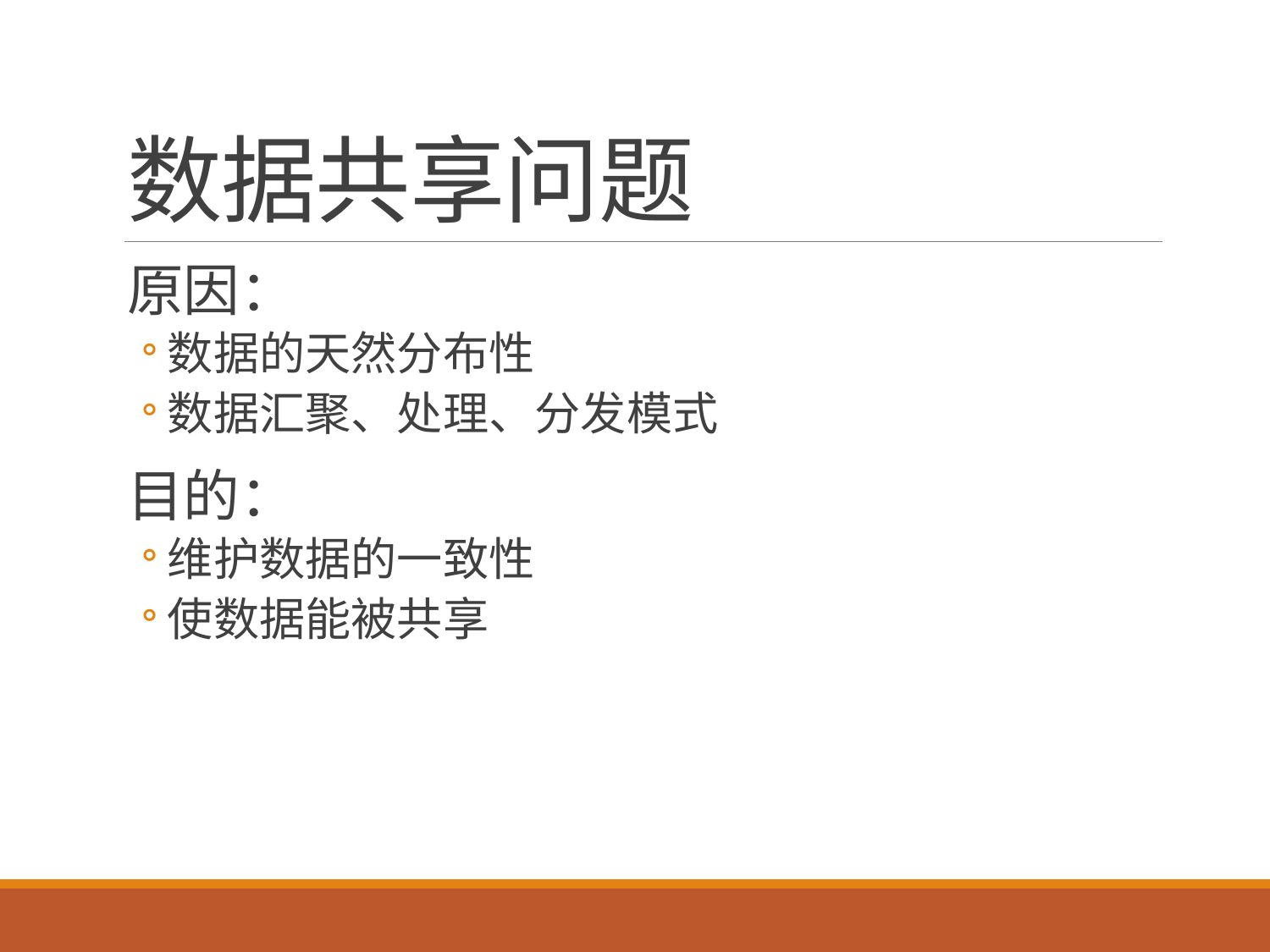

# 数据共享问题
原因：
数据的天然分布性
数据汇聚、处理、分发模式
目的：
维护数据的一致性
使数据能被共享